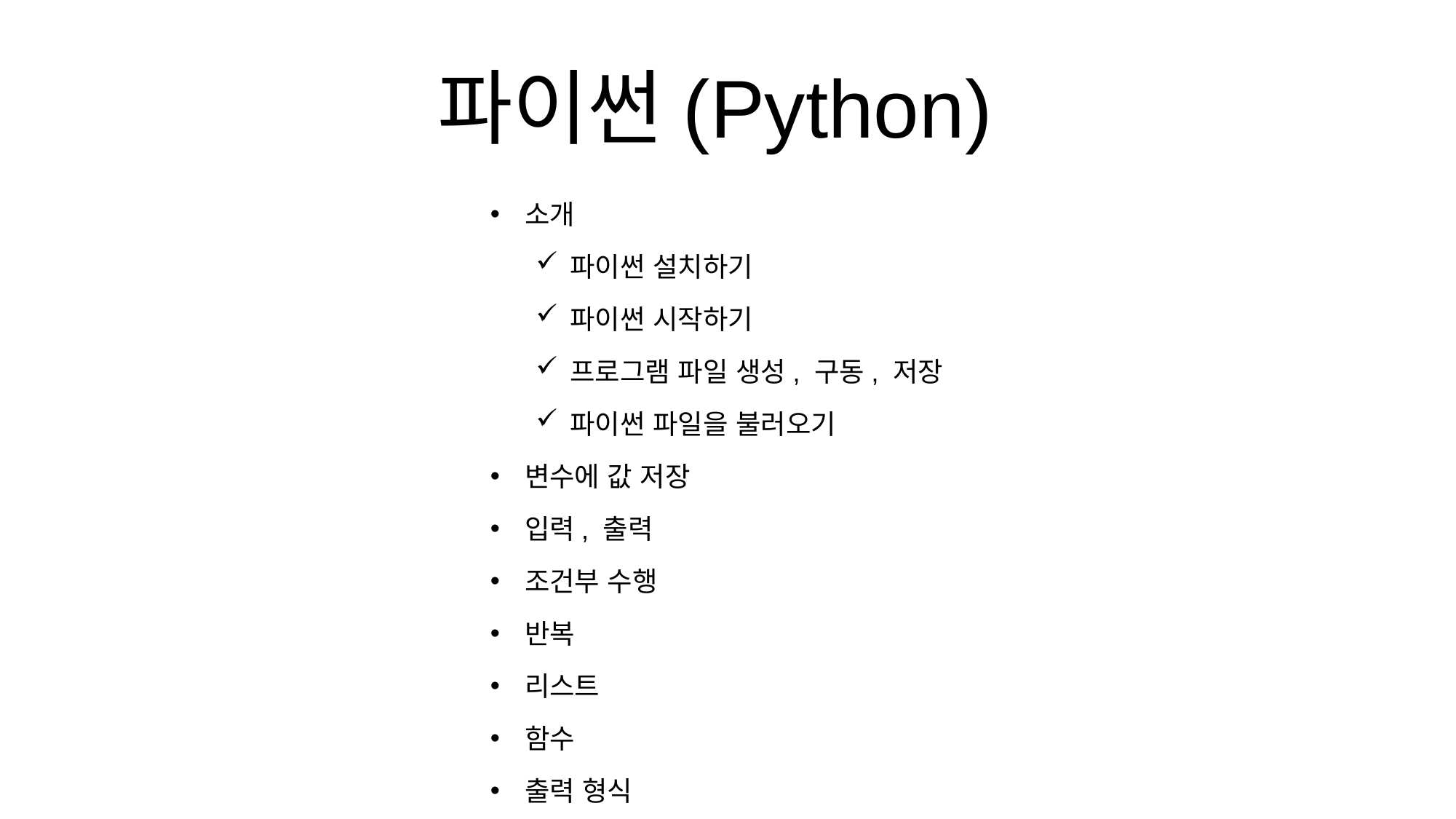

파이썬(Python)
소개
파이썬 설치하기
파이썬 시작하기
프로그램 파일 생성, 구동, 저장
파이썬 파일을 불러오기
변수에 값 저장
입력, 출력
조건부 수행
반복
리스트
함수
출력 형식